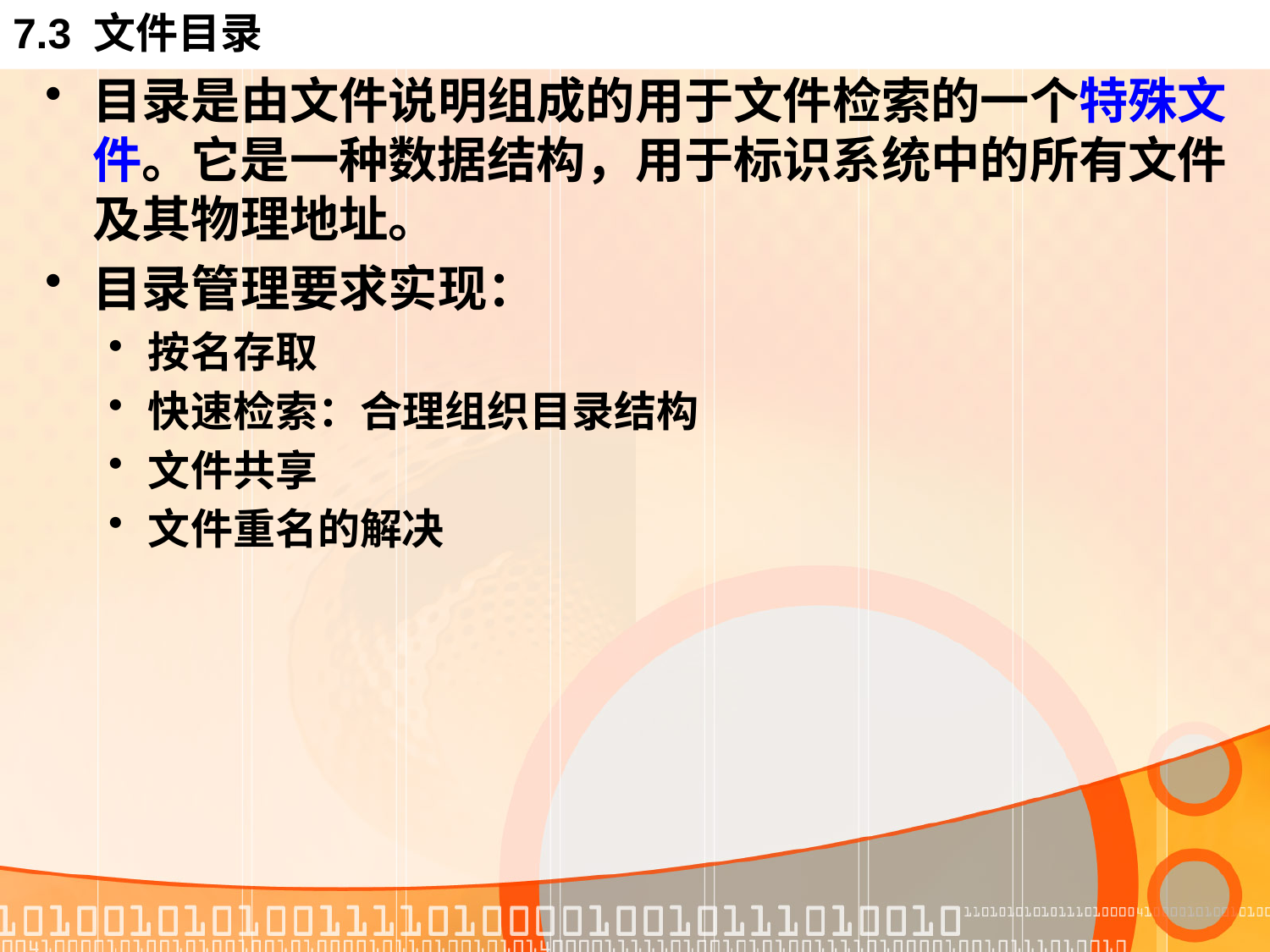

# 7.3 文件目录
目录是由文件说明组成的用于文件检索的一个特殊文件。它是一种数据结构，用于标识系统中的所有文件及其物理地址。
目录管理要求实现：
按名存取
快速检索：合理组织目录结构
文件共享
文件重名的解决